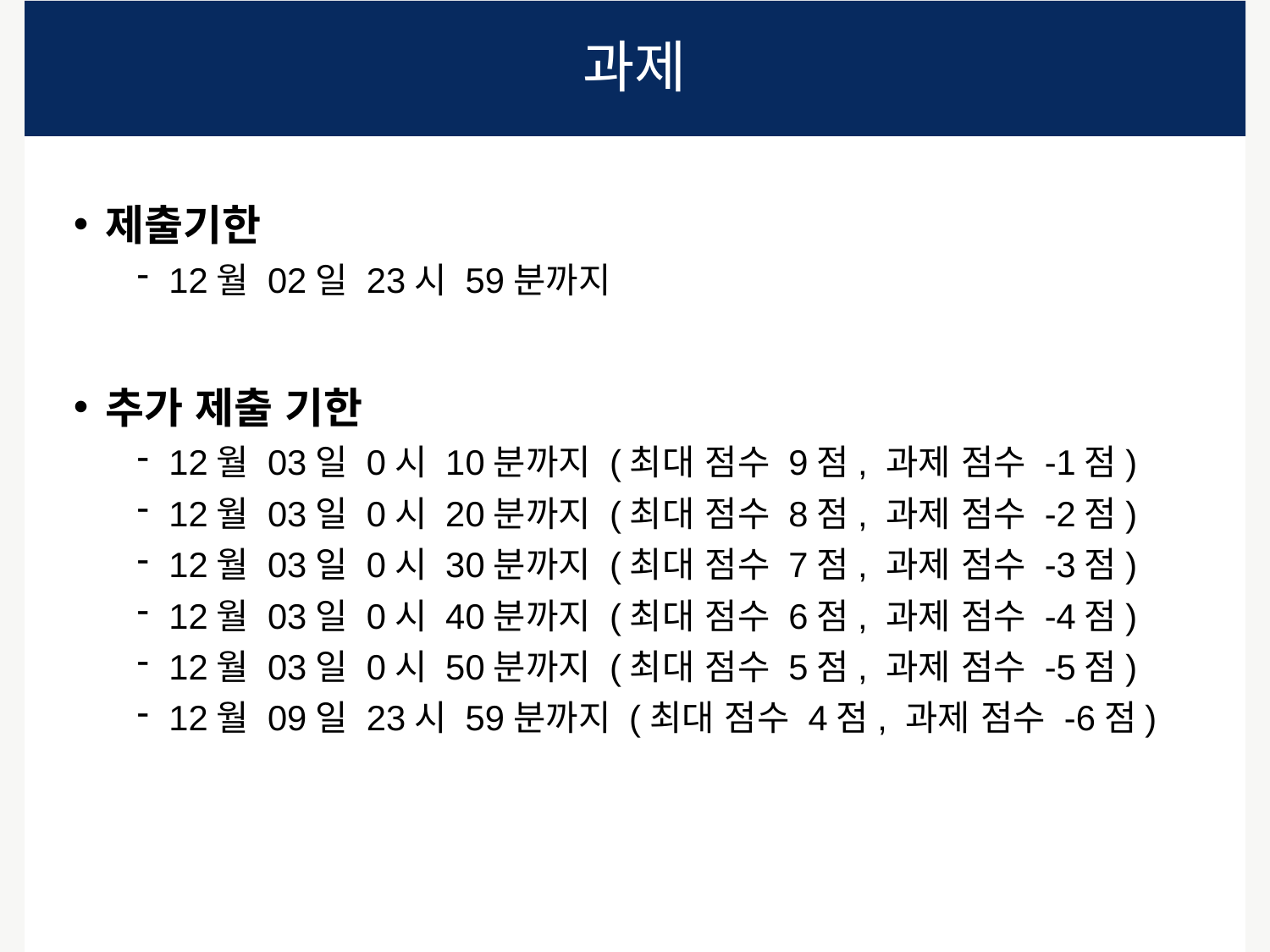

# 과제
제출기한
12월 02일 23시 59분까지

추가 제출 기한
12월 03일 0시 10분까지 (최대 점수 9점, 과제 점수 -1점)
12월 03일 0시 20분까지 (최대 점수 8점, 과제 점수 -2점)
12월 03일 0시 30분까지 (최대 점수 7점, 과제 점수 -3점)
12월 03일 0시 40분까지 (최대 점수 6점, 과제 점수 -4점)
12월 03일 0시 50분까지 (최대 점수 5점, 과제 점수 -5점)
12월 09일 23시 59분까지 (최대 점수 4점, 과제 점수 -6점)